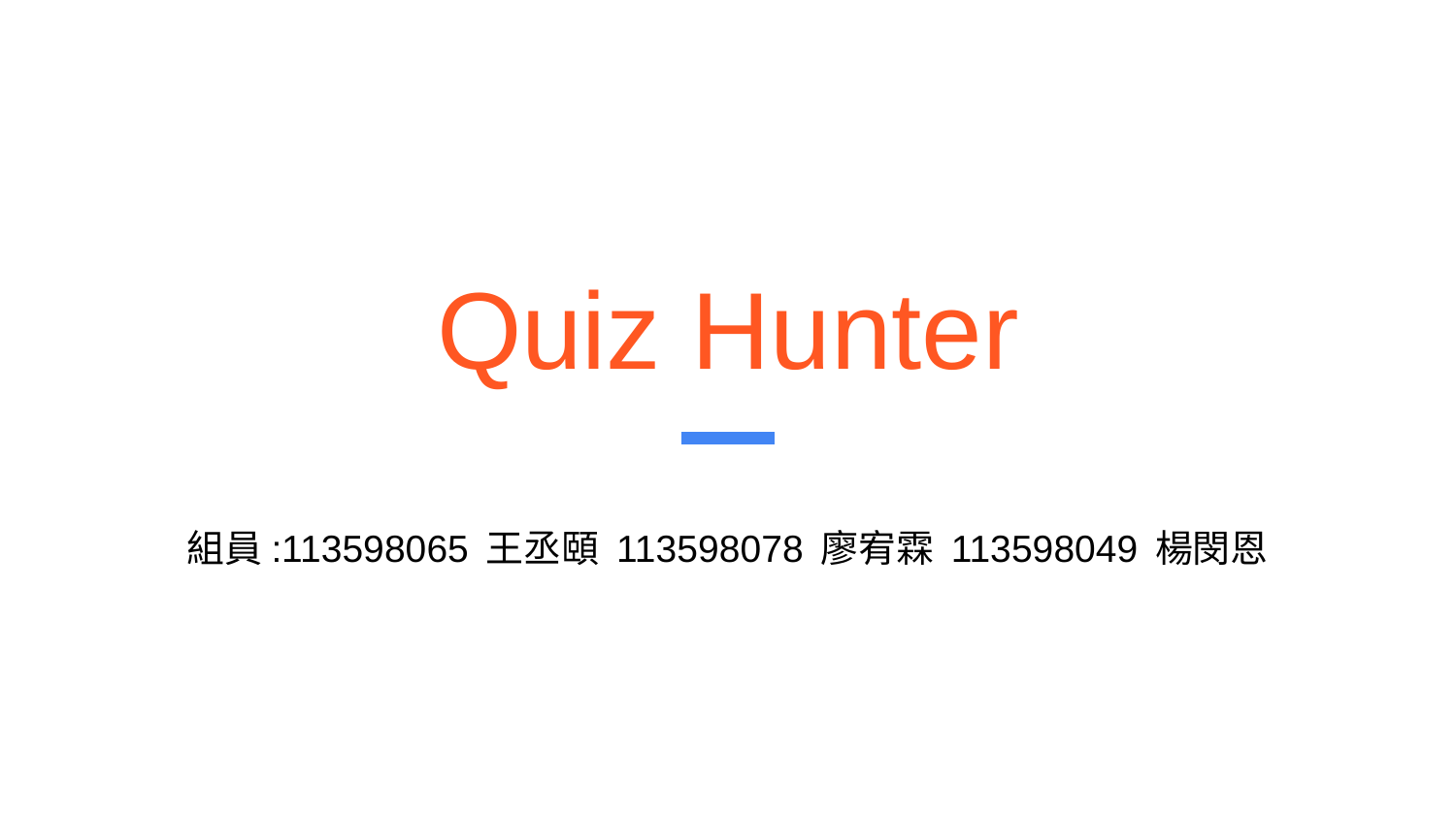

# Quiz Hunter
組員:113598065 王丞頤 113598078 廖宥霖 113598049 楊閔恩